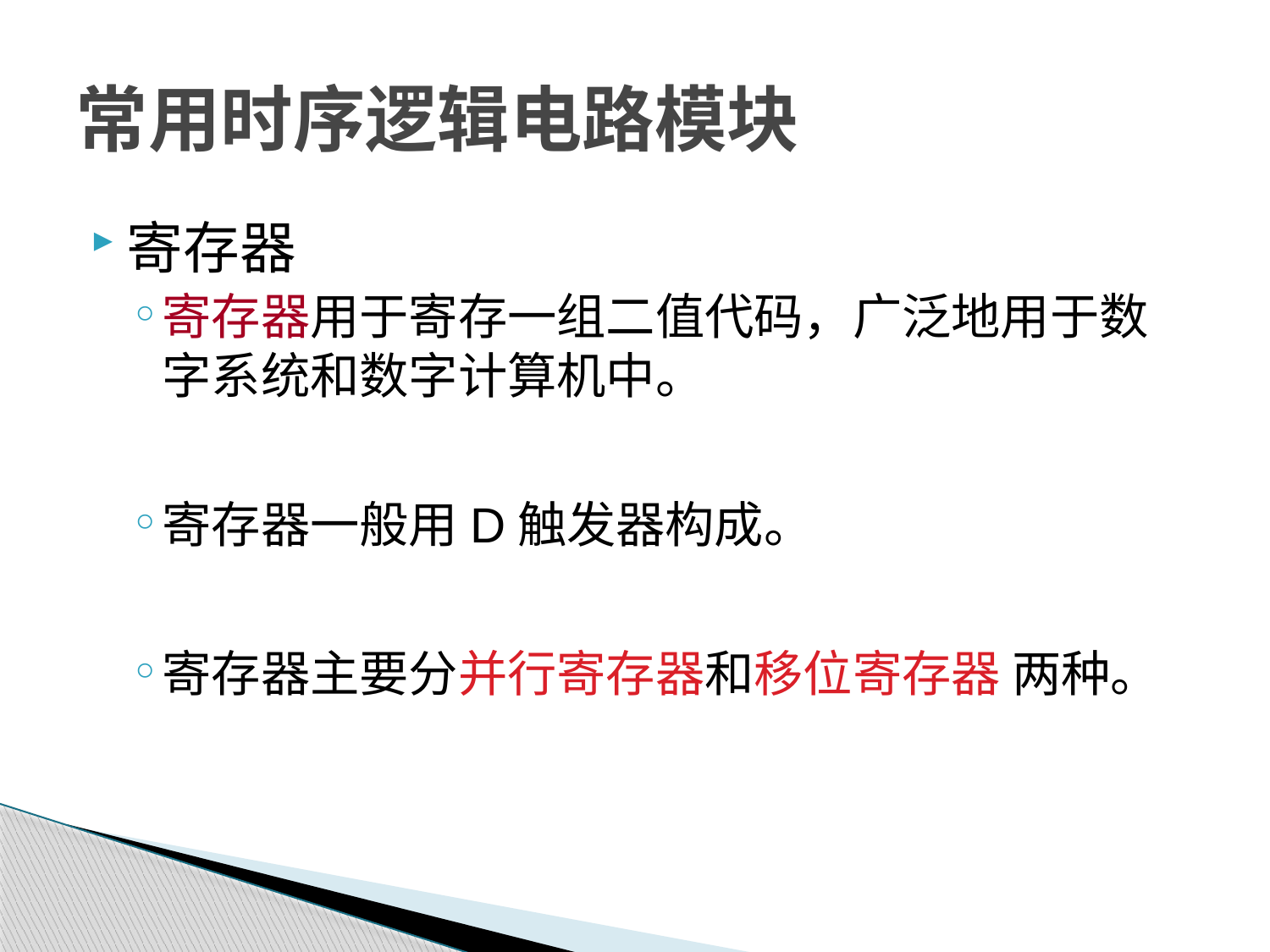

# 常用时序逻辑电路模块
寄存器
寄存器用于寄存一组二值代码，广泛地用于数字系统和数字计算机中。

寄存器一般用D触发器构成。

寄存器主要分并行寄存器和移位寄存器 两种。